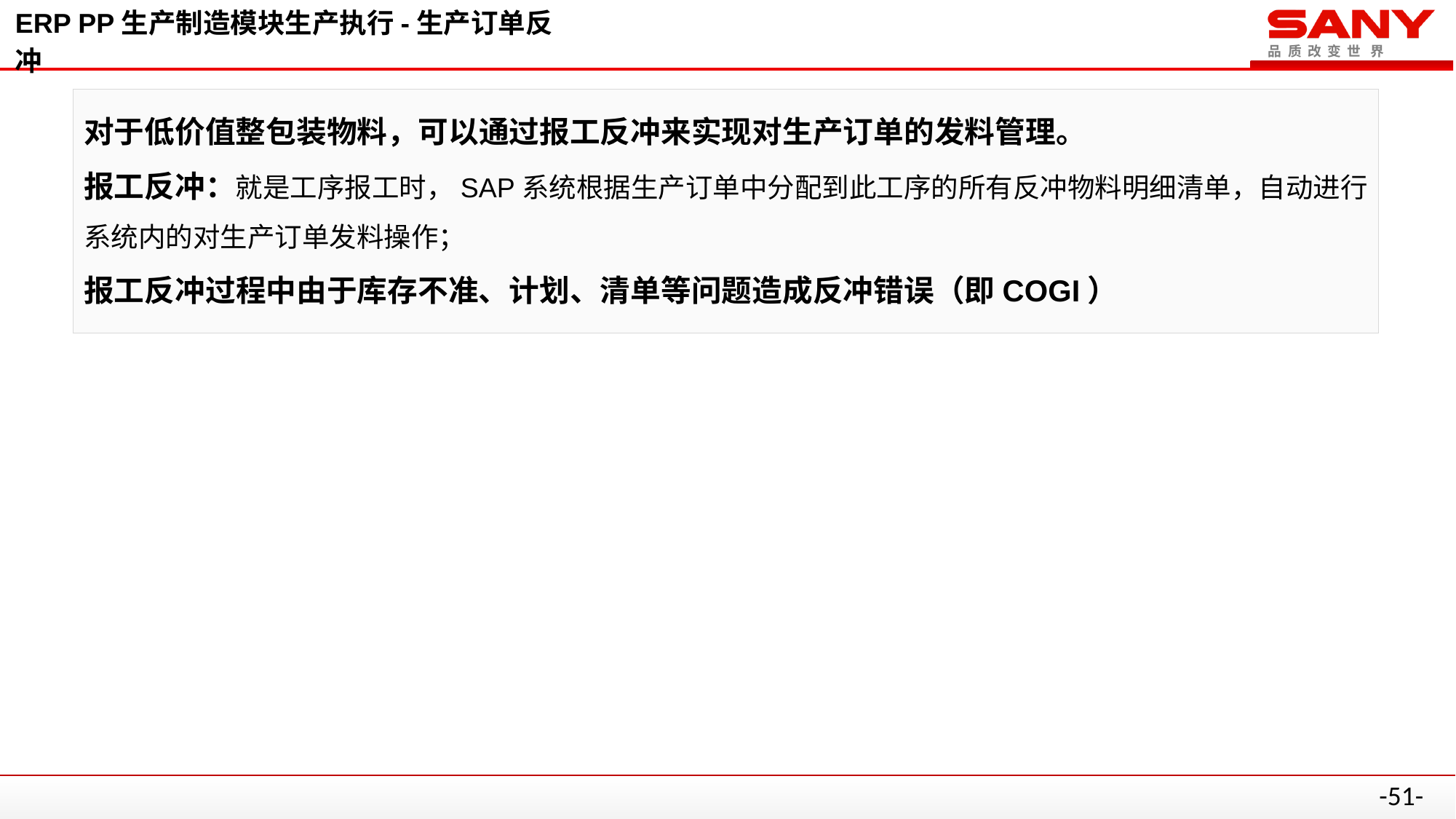

# ERP PP生产制造模块生产执行-生产订单反冲
对于低价值整包装物料，可以通过报工反冲来实现对生产订单的发料管理。
报工反冲：就是工序报工时，SAP系统根据生产订单中分配到此工序的所有反冲物料明细清单，自动进行系统内的对生产订单发料操作；
报工反冲过程中由于库存不准、计划、清单等问题造成反冲错误（即COGI）